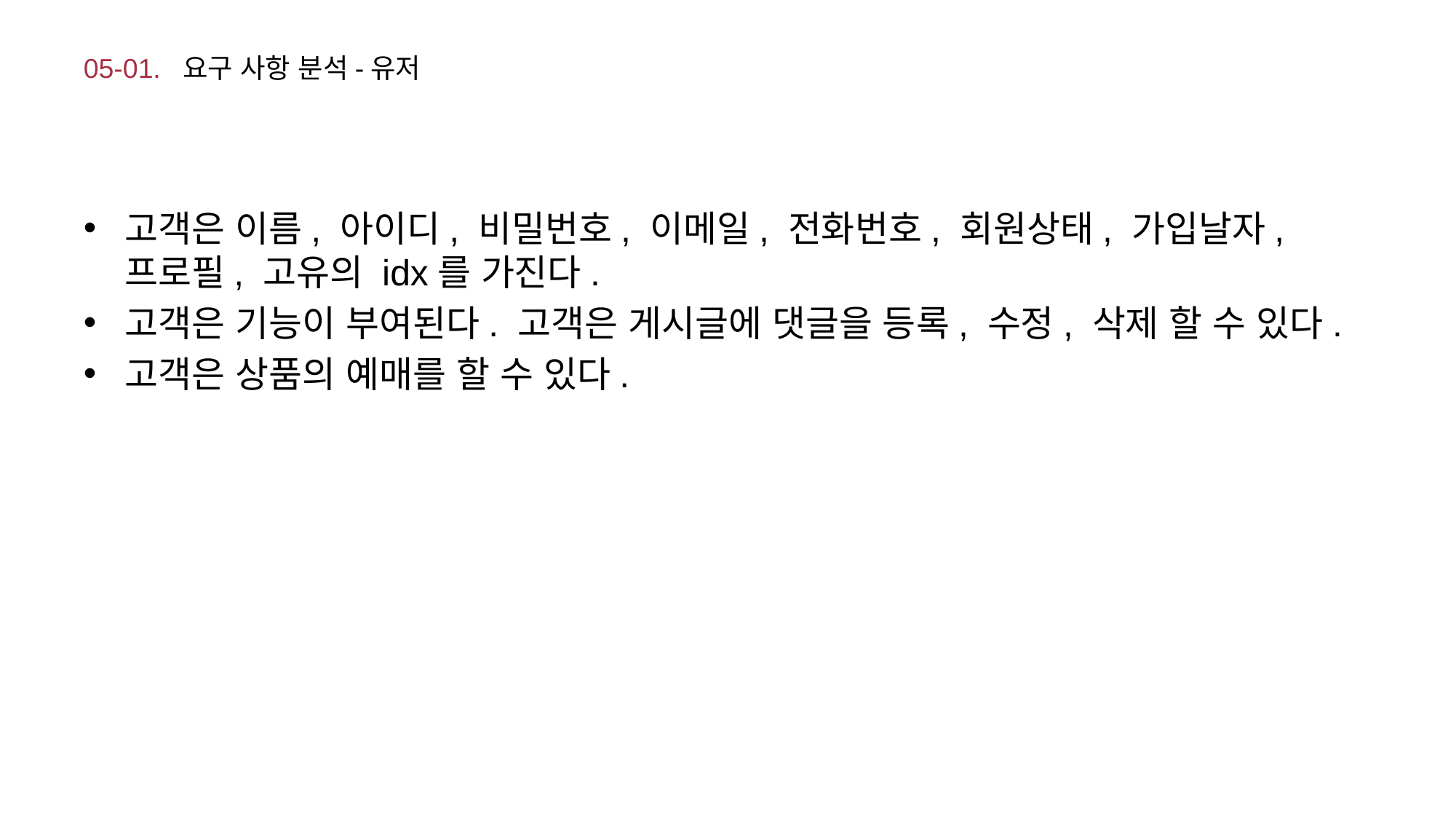

# 05-01.  요구 사항 분석-유저
고객은 이름, 아이디, 비밀번호, 이메일, 전화번호, 회원상태, 가입날자, 프로필, 고유의 idx를 가진다.
고객은 기능이 부여된다. 고객은 게시글에 댓글을 등록, 수정, 삭제 할 수 있다.
고객은 상품의 예매를 할 수 있다.